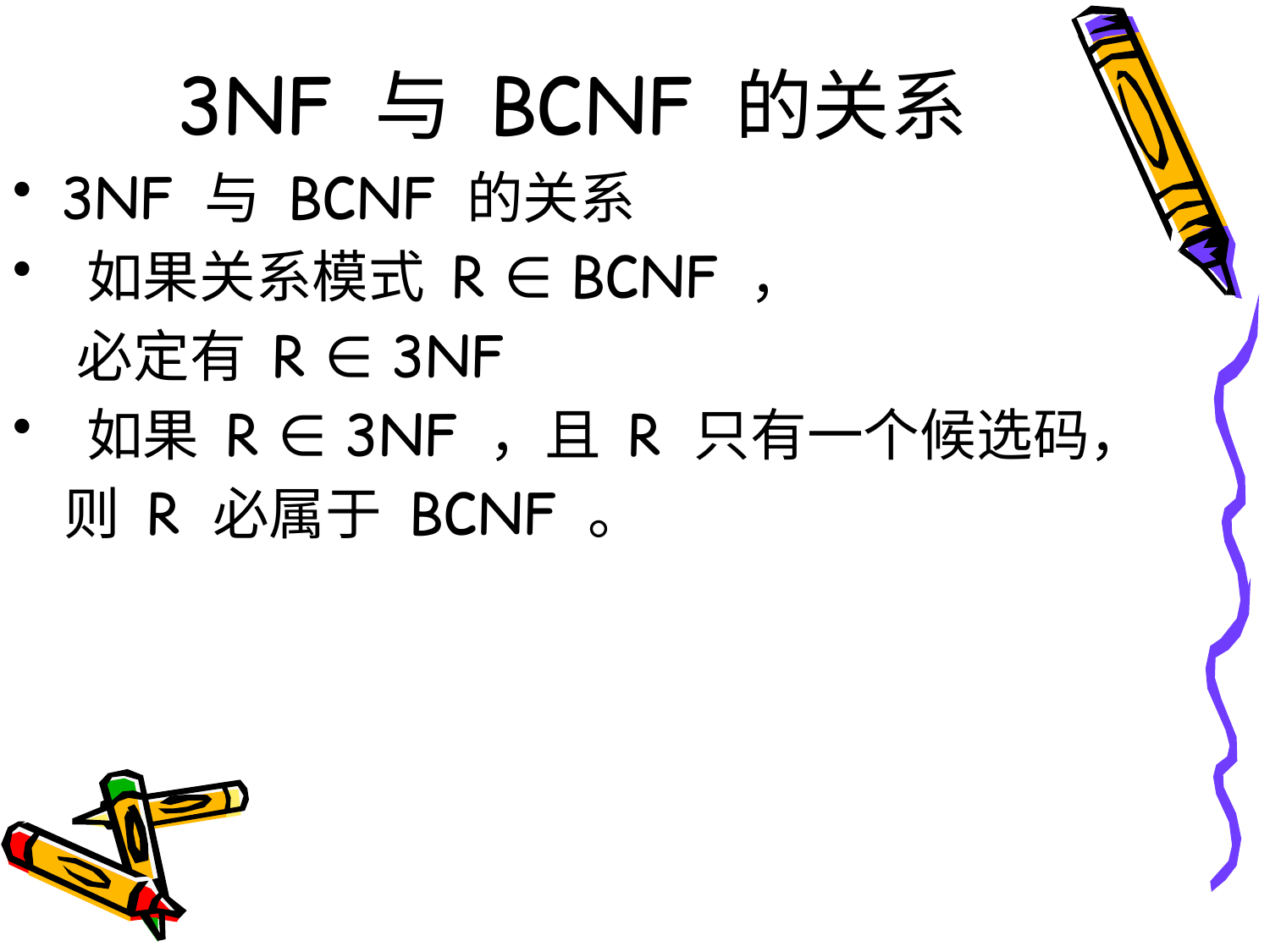

# 3NF 与 BCNF 的关系
3NF 与 BCNF 的关系
 如果关系模式 R ∈ BCNF ，
    必定有 R ∈ 3NF
 如果 R ∈ 3NF ，且 R 只有一个候选码，
   则 R 必属于 BCNF 。